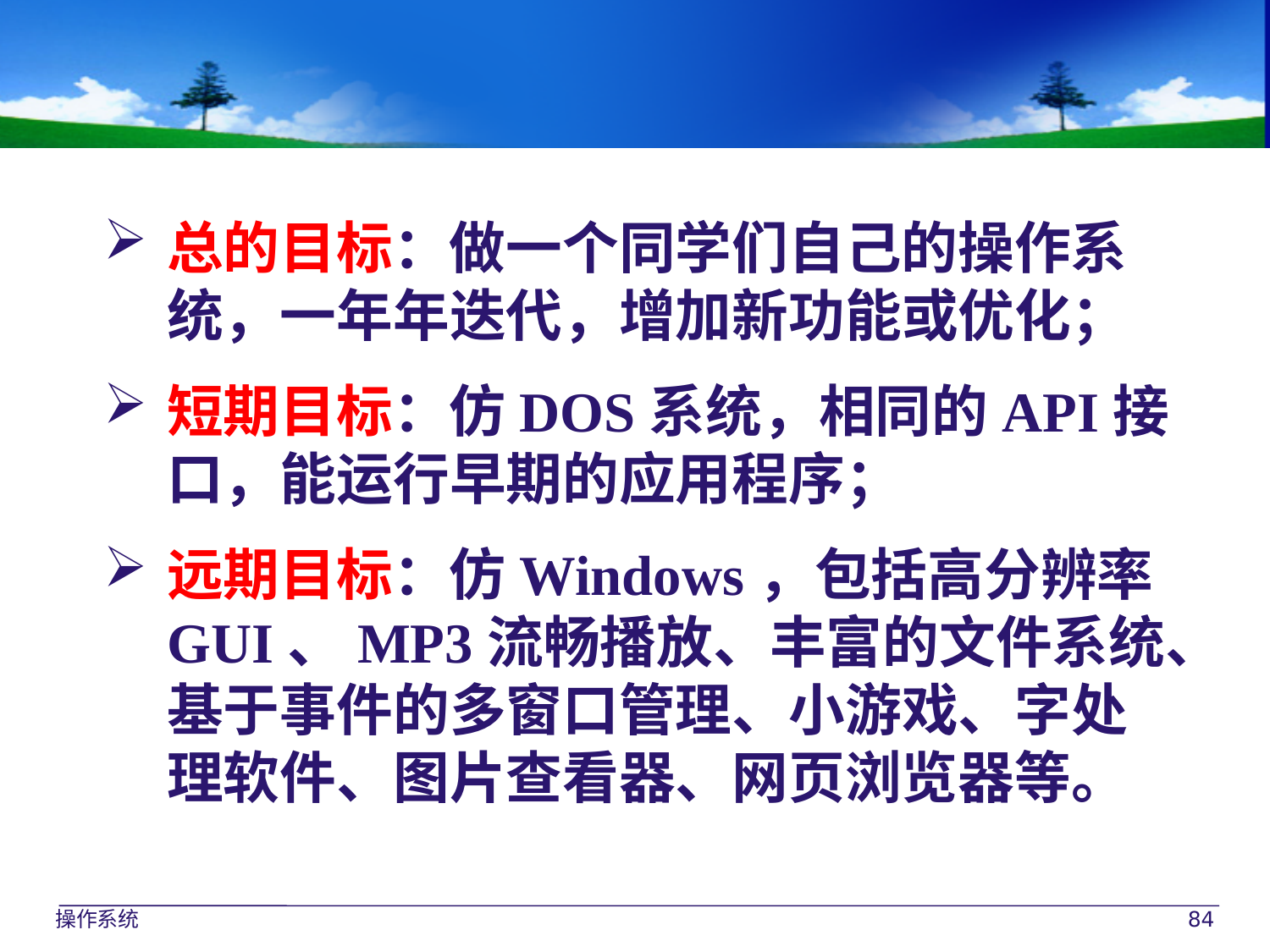

总的目标：做一个同学们自己的操作系统，一年年迭代，增加新功能或优化；
短期目标：仿DOS系统，相同的API接口，能运行早期的应用程序；
远期目标：仿Windows，包括高分辨率GUI、MP3流畅播放、丰富的文件系统、基于事件的多窗口管理、小游戏、字处理软件、图片查看器、网页浏览器等。
操作系统
84